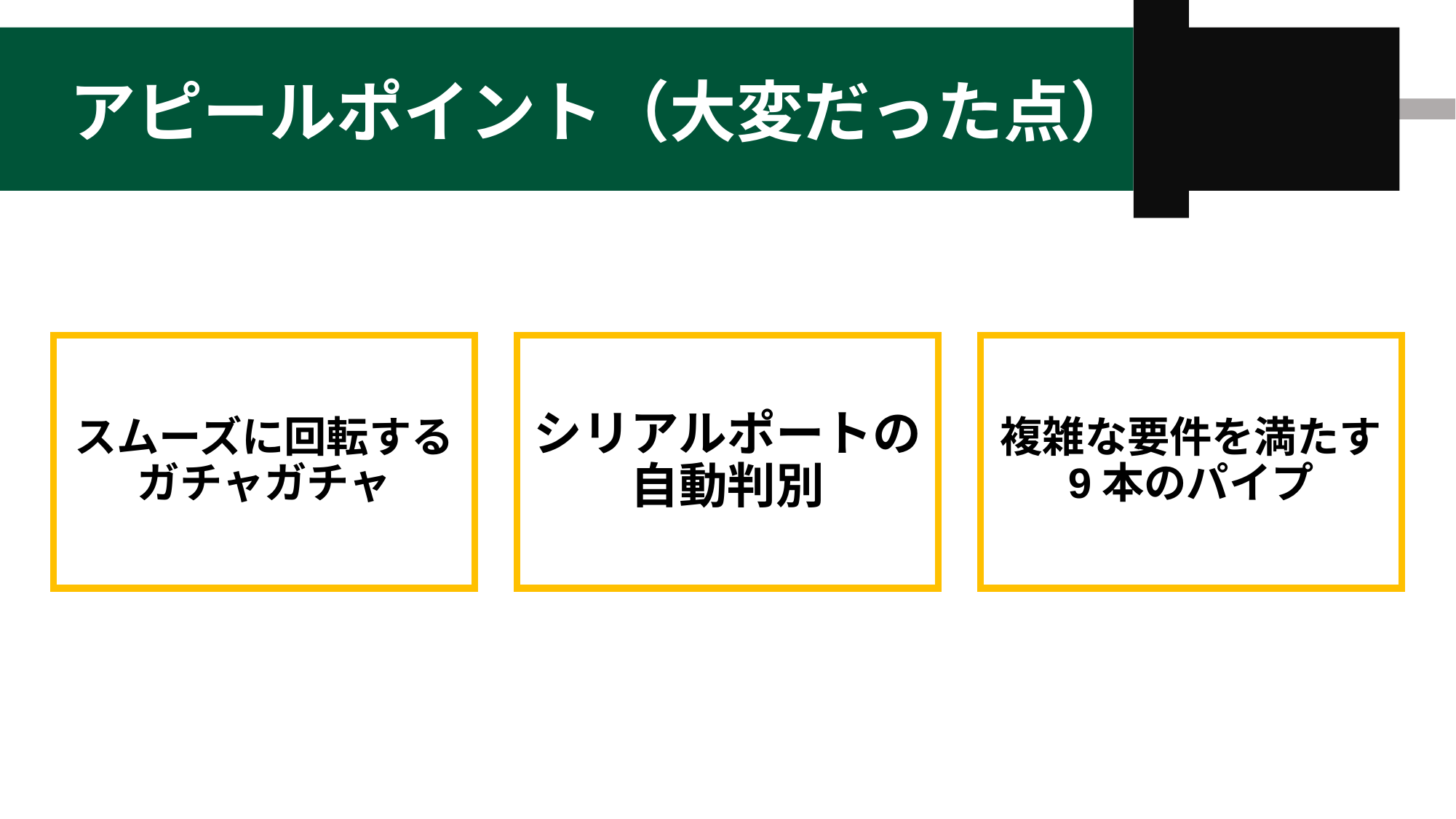

# アピールポイント（大変だった点）
スムーズに回転する
ガチャガチャ
シリアルポートの
自動判別
複雑な要件を満たす
9本のパイプ